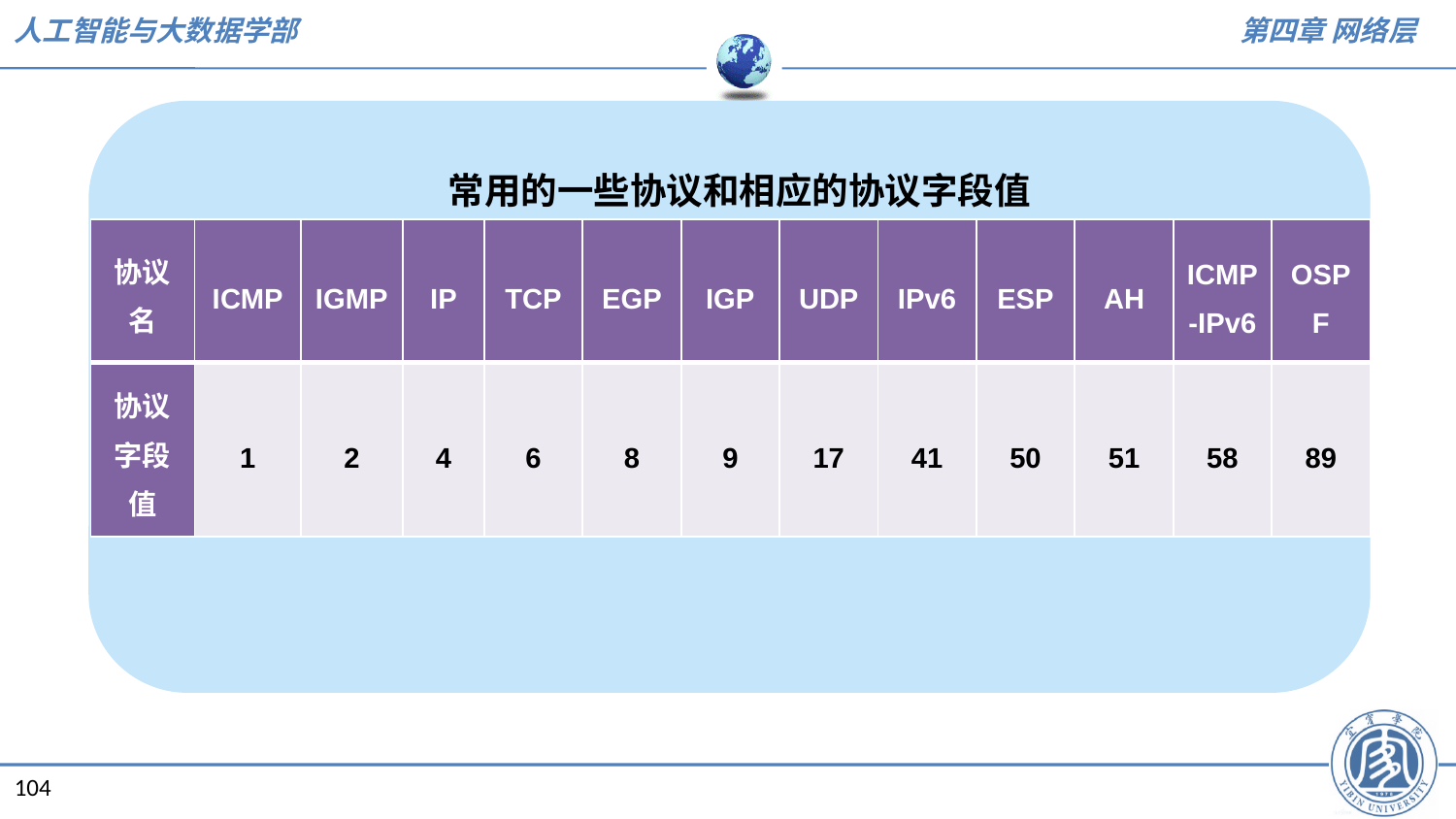

常用的一些协议和相应的协议字段值
| 协议名 | ICMP | IGMP | IP | TCP | EGP | IGP | UDP | IPv6 | ESP | AH | ICMP-IPv6 | OSPF |
| --- | --- | --- | --- | --- | --- | --- | --- | --- | --- | --- | --- | --- |
| 协议字段值 | 1 | 2 | 4 | 6 | 8 | 9 | 17 | 41 | 50 | 51 | 58 | 89 |
104